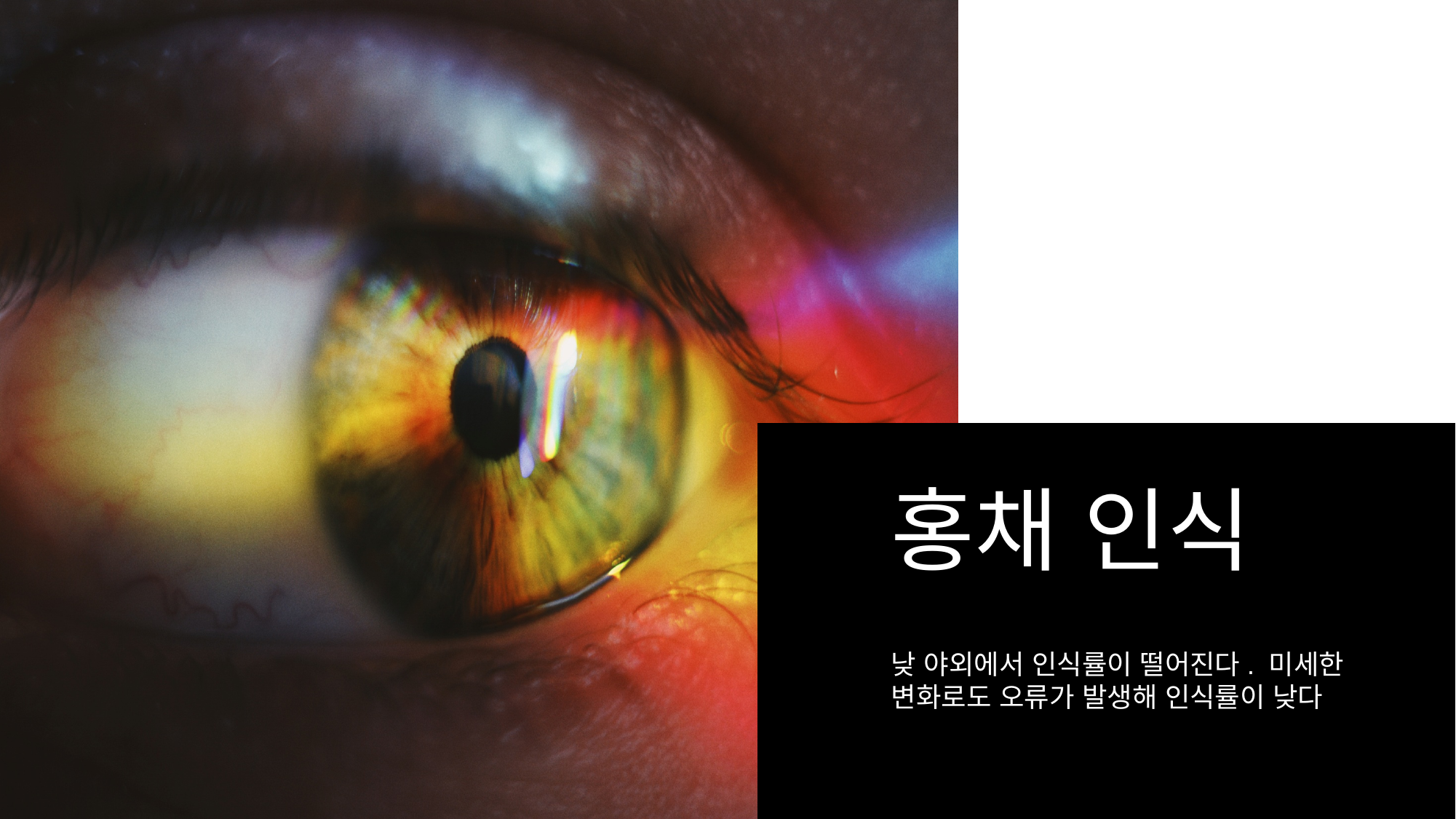

홍채 인식

낮 야외에서 인식률이 떨어진다. 미세한 변화로도 오류가 발생해 인식률이 낮다